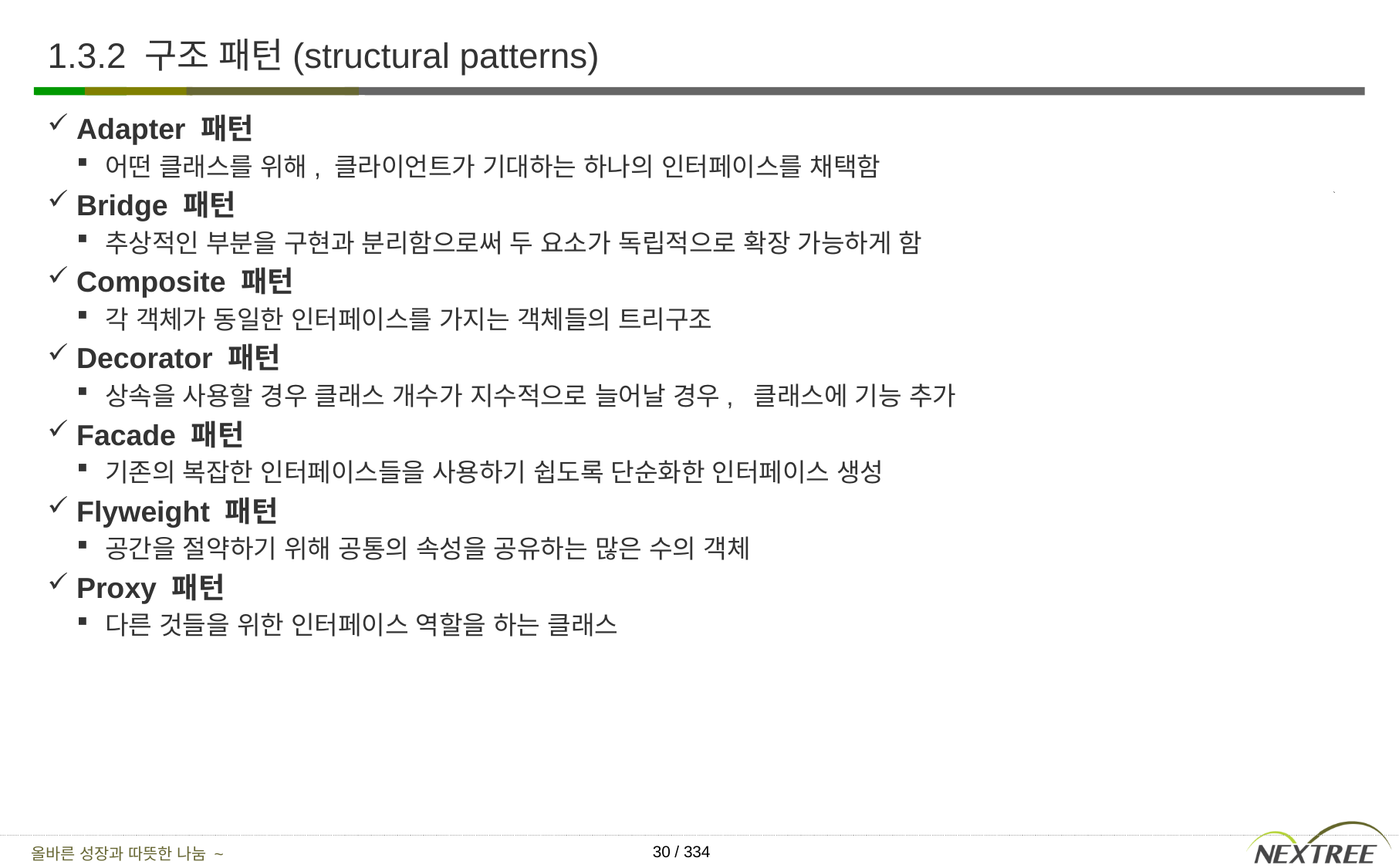

# 1.3.2 구조 패턴(structural patterns)
Adapter 패턴
어떤 클래스를 위해, 클라이언트가 기대하는 하나의 인터페이스를 채택함
Bridge 패턴
추상적인 부분을 구현과 분리함으로써 두 요소가 독립적으로 확장 가능하게 함
Composite 패턴
각 객체가 동일한 인터페이스를 가지는 객체들의 트리구조
Decorator 패턴
상속을 사용할 경우 클래스 개수가 지수적으로 늘어날 경우,  클래스에 기능 추가
Facade 패턴
기존의 복잡한 인터페이스들을 사용하기 쉽도록 단순화한 인터페이스 생성
Flyweight 패턴
공간을 절약하기 위해 공통의 속성을 공유하는 많은 수의 객체
Proxy 패턴
다른 것들을 위한 인터페이스 역할을 하는 클래스